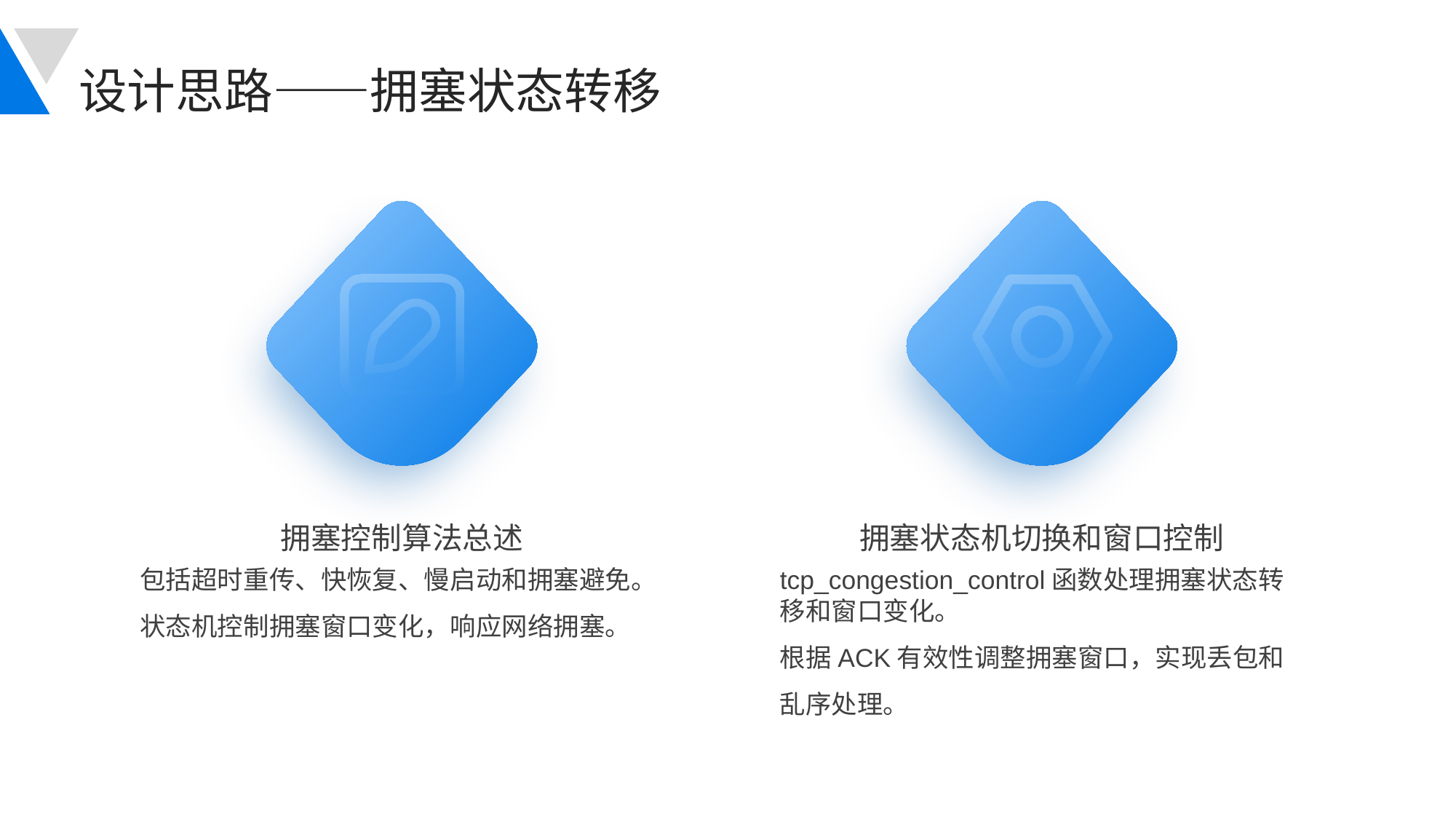

设计思路——拥塞状态转移

拥塞控制算法总述
拥塞状态机切换和窗口控制
包括超时重传、快恢复、慢启动和拥塞避免。
状态机控制拥塞窗口变化，响应网络拥塞。
tcp_congestion_control函数处理拥塞状态转移和窗口变化。
根据ACK有效性调整拥塞窗口，实现丢包和乱序处理。